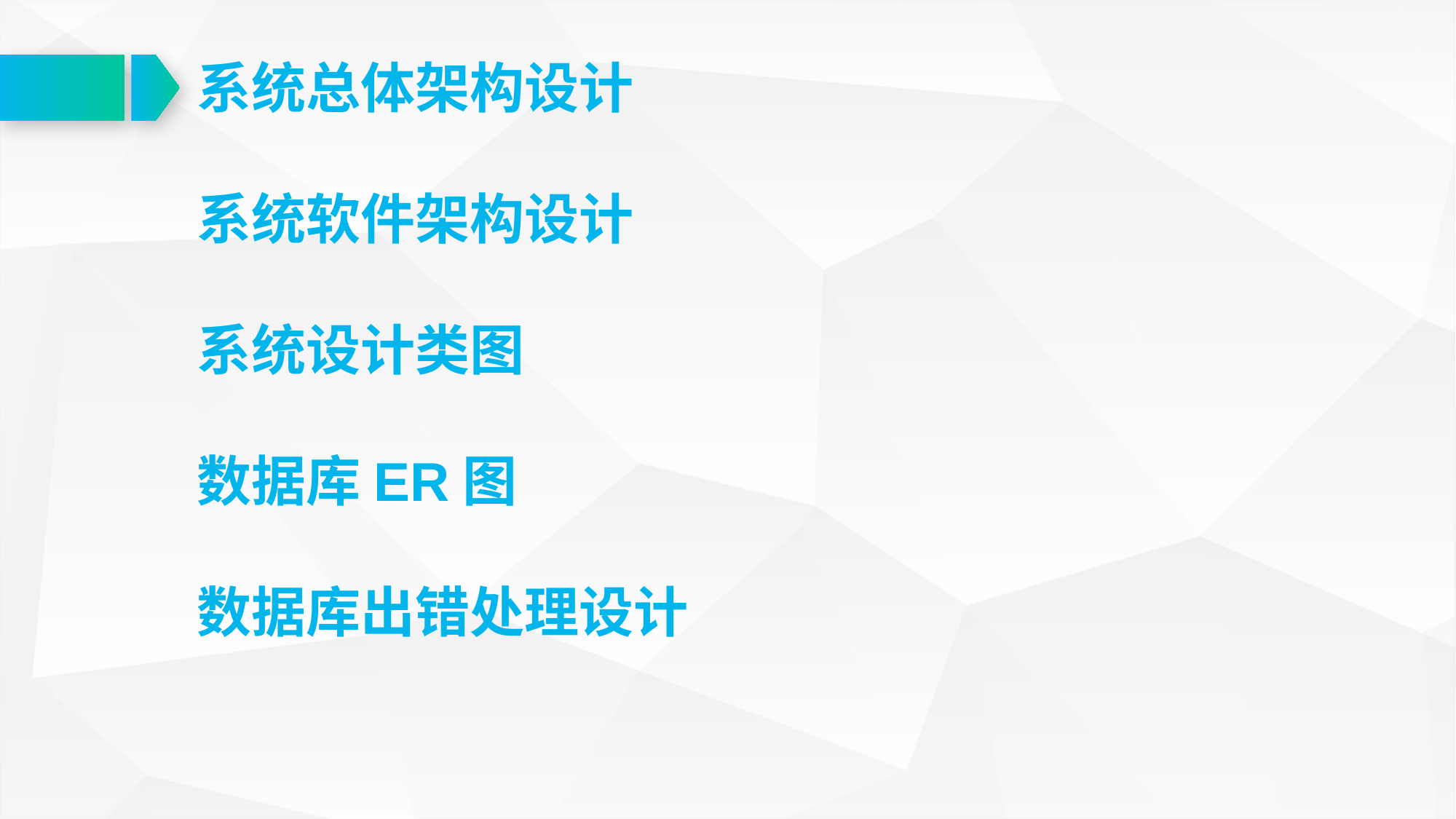

系统总体架构设计

系统软件架构设计

系统设计类图

数据库ER图

数据库出错处理设计